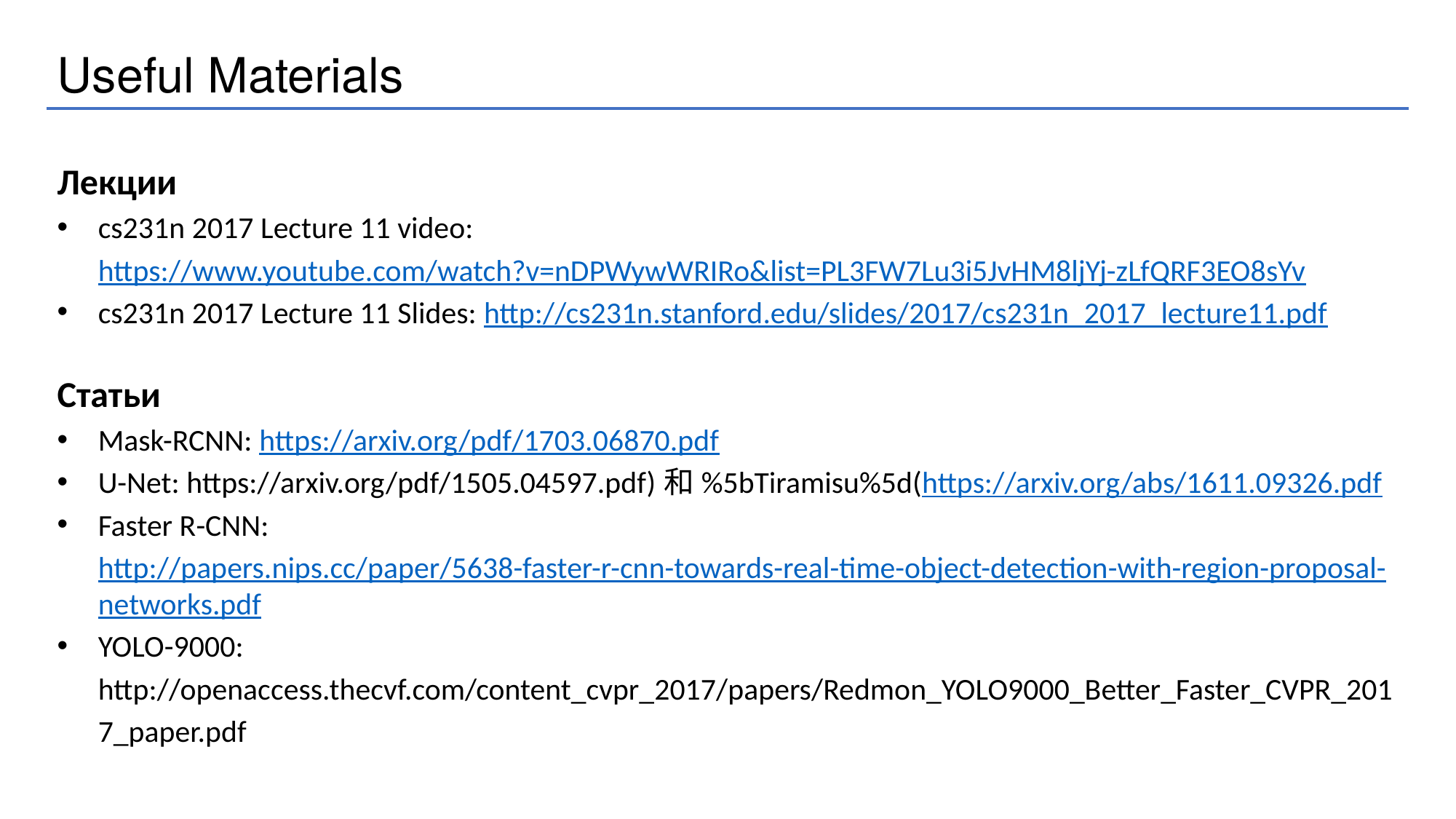

Useful Materials
Лекции
cs231n 2017 Lecture 11 video: https://www.youtube.com/watch?v=nDPWywWRIRo&list=PL3FW7Lu3i5JvHM8ljYj-zLfQRF3EO8sYv
cs231n 2017 Lecture 11 Slides: http://cs231n.stanford.edu/slides/2017/cs231n_2017_lecture11.pdf

Статьи
Mask-RCNN: https://arxiv.org/pdf/1703.06870.pdf
U-Net: https://arxiv.org/pdf/1505.04597.pdf)和%5bTiramisu%5d(https://arxiv.org/abs/1611.09326.pdf
Faster R-CNN: http://papers.nips.cc/paper/5638-faster-r-cnn-towards-real-time-object-detection-with-region-proposal-networks.pdf
YOLO-9000: http://openaccess.thecvf.com/content_cvpr_2017/papers/Redmon_YOLO9000_Better_Faster_CVPR_2017_paper.pdf